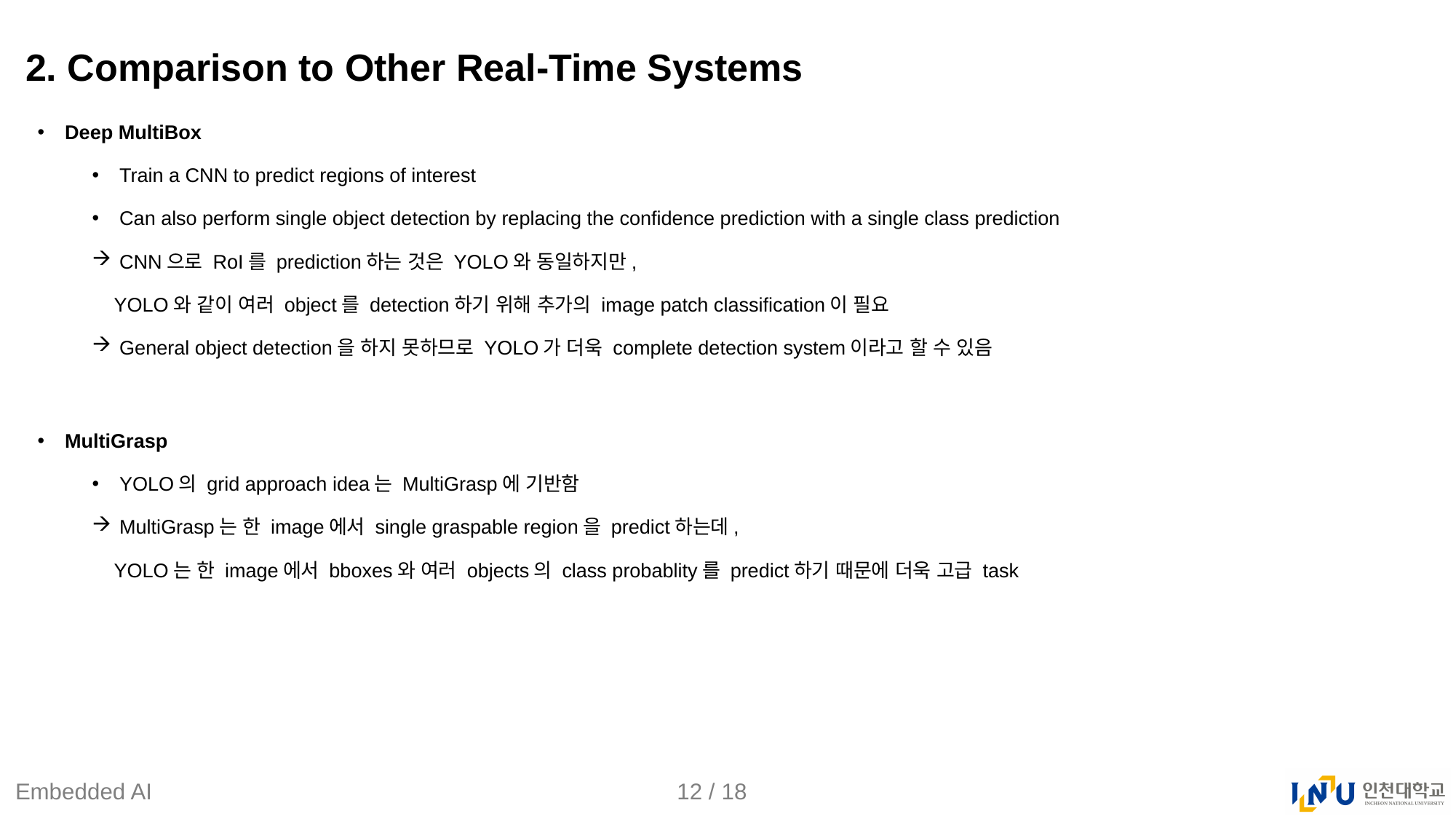

# 2. Comparison to Other Real-Time Systems
Deep MultiBox
Train a CNN to predict regions of interest
Can also perform single object detection by replacing the confidence prediction with a single class prediction
CNN으로 RoI를 prediction하는 것은 YOLO와 동일하지만,
    YOLO와 같이 여러 object를 detection하기 위해 추가의 image patch classification이 필요
General object detection을 하지 못하므로 YOLO가 더욱 complete detection system이라고 할 수 있음

MultiGrasp
YOLO의 grid approach idea는 MultiGrasp에 기반함
MultiGrasp는 한 image에서 single graspable region을 predict하는데,
    YOLO는 한 image에서 bboxes와 여러 objects의 class probablity를 predict하기 때문에 더욱 고급 task